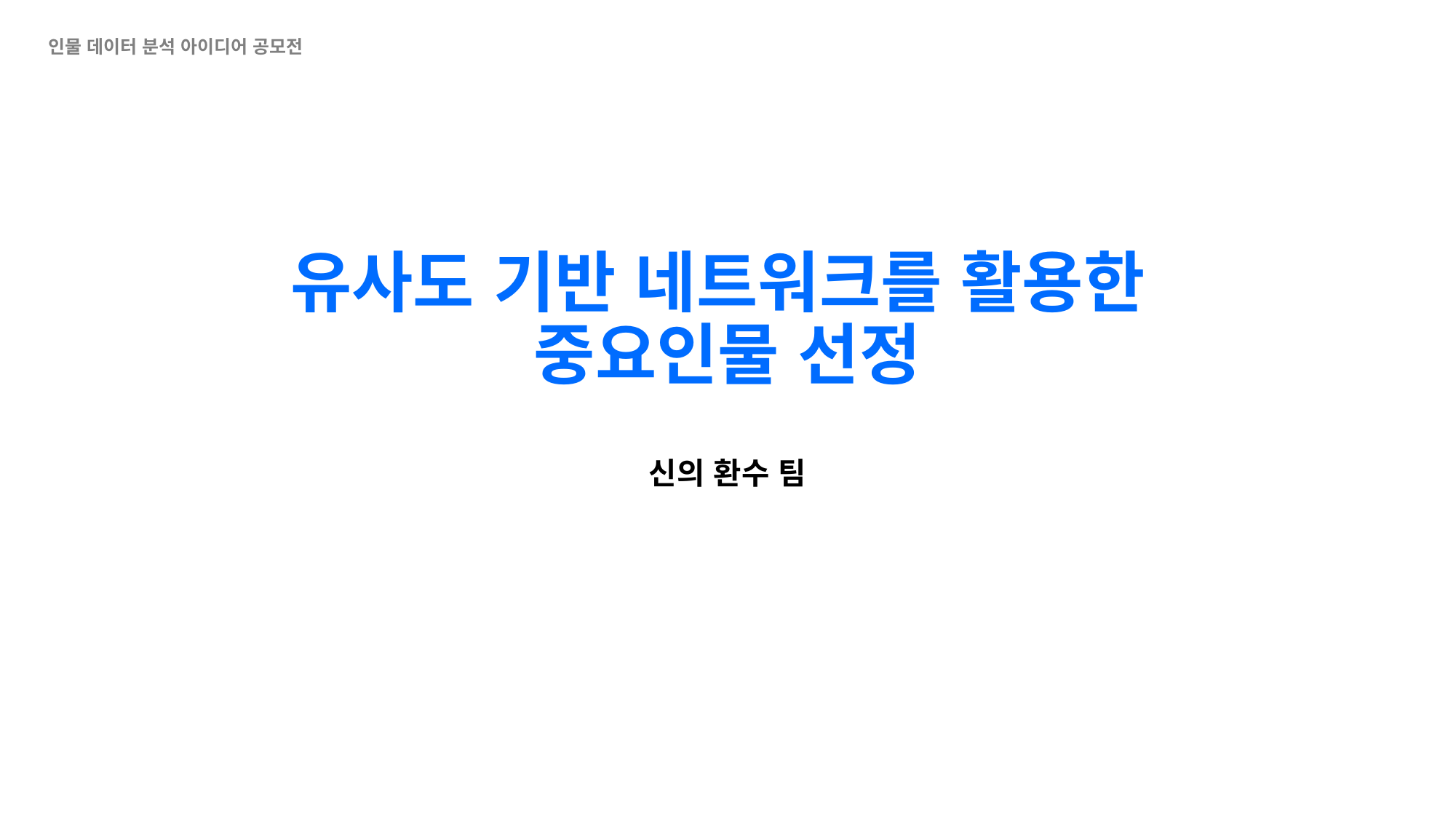

인물 데이터 분석 아이디어 공모전
# 유사도 기반 네트워크를 활용한 중요인물 선정
신의 환수 팀